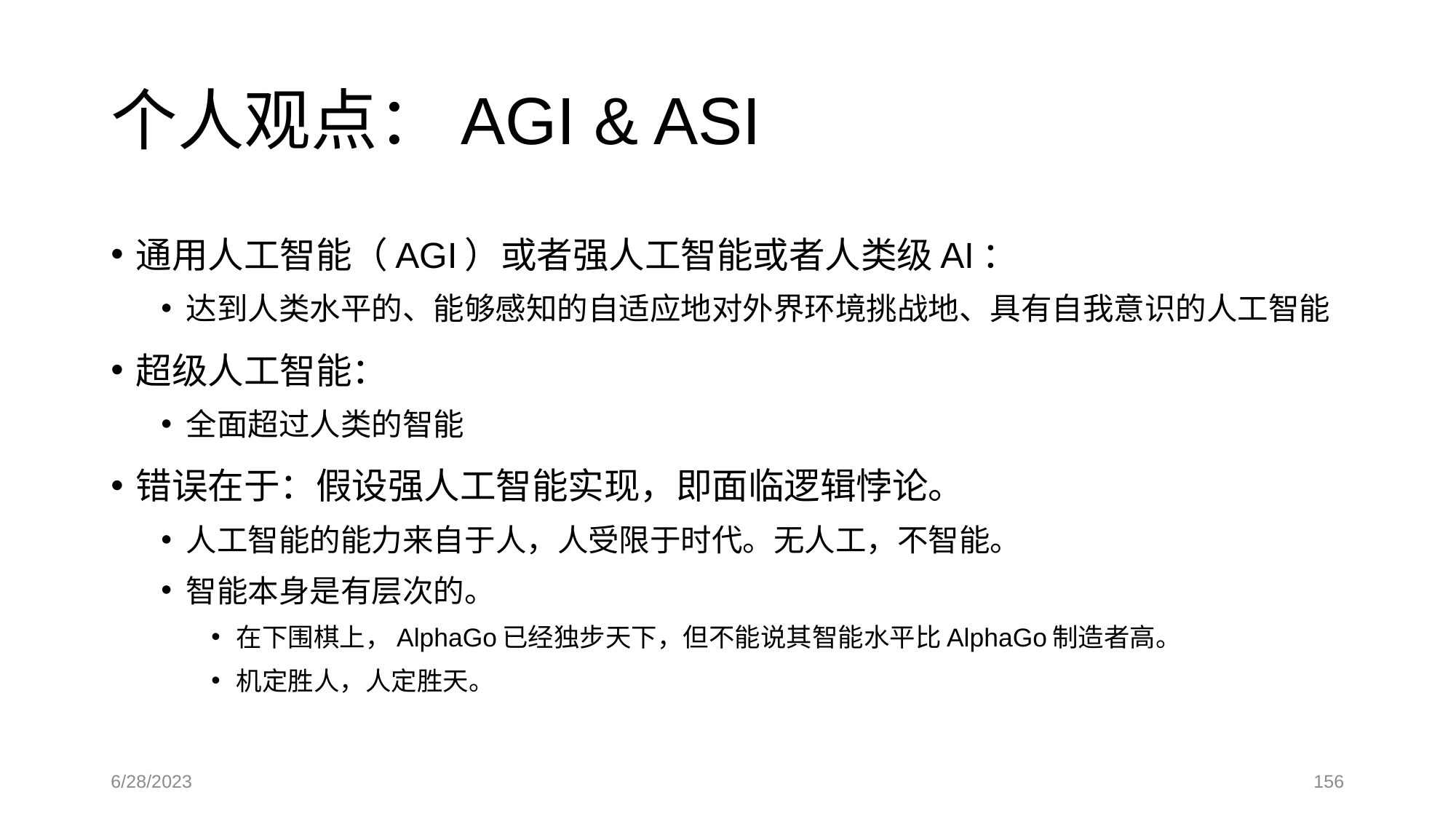

# 个人观点：AGI & ASI
通用人工智能（AGI）或者强人工智能或者人类级AI：
达到人类水平的、能够感知的自适应地对外界环境挑战地、具有自我意识的人工智能
超级人工智能：
全面超过人类的智能
错误在于：假设强人工智能实现，即面临逻辑悖论。
人工智能的能力来自于人，人受限于时代。无人工，不智能。
智能本身是有层次的。
在下围棋上，AlphaGo已经独步天下，但不能说其智能水平比AlphaGo制造者高。
机定胜人，人定胜天。
6/28/2023
156